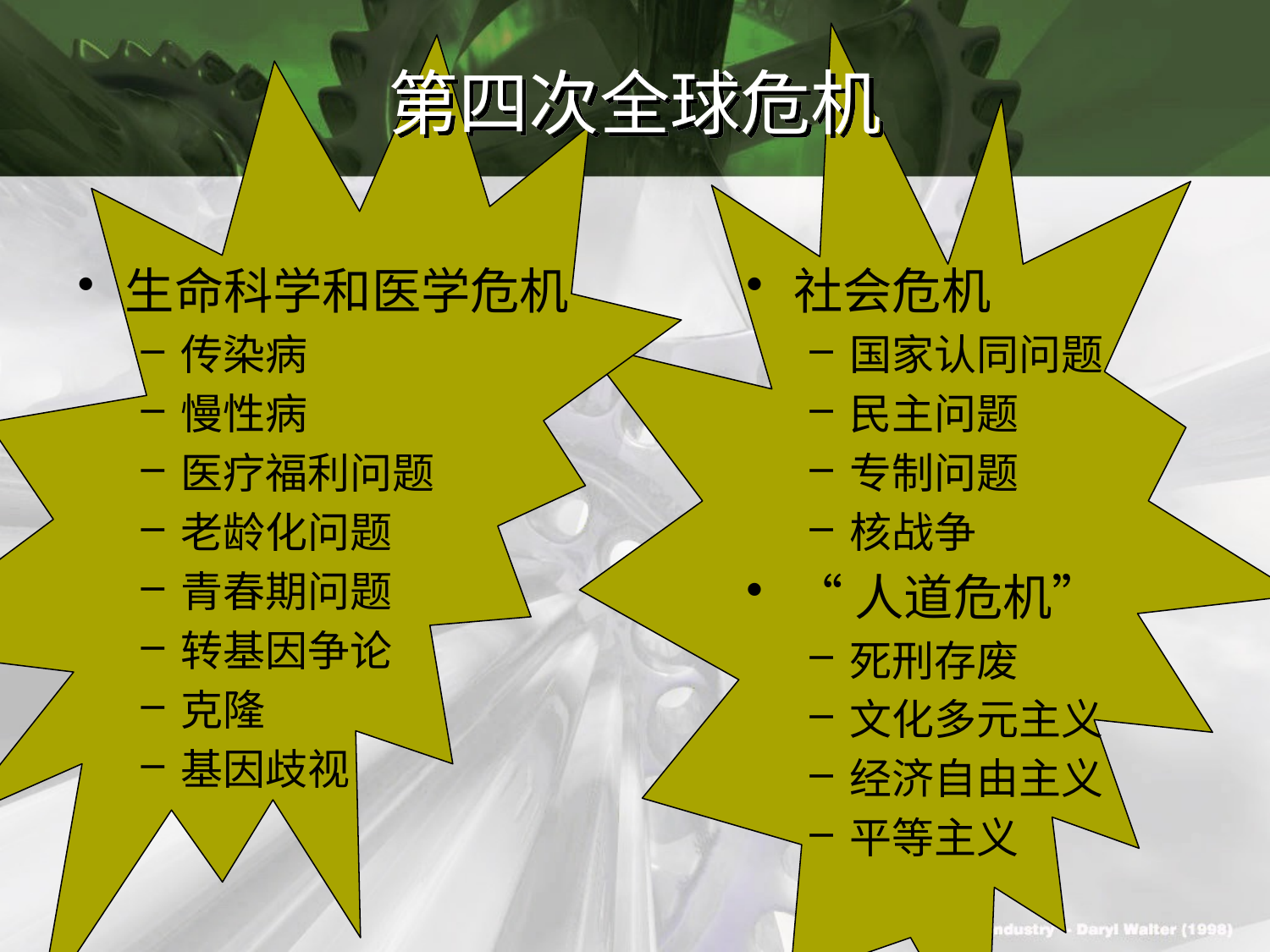

# 第四次全球危机

生命科学和医学危机
传染病
慢性病
医疗福利问题
老龄化问题
青春期问题
转基因争论
克隆
基因歧视
社会危机
国家认同问题
民主问题
专制问题
核战争
“人道危机”
死刑存废
文化多元主义
经济自由主义
平等主义